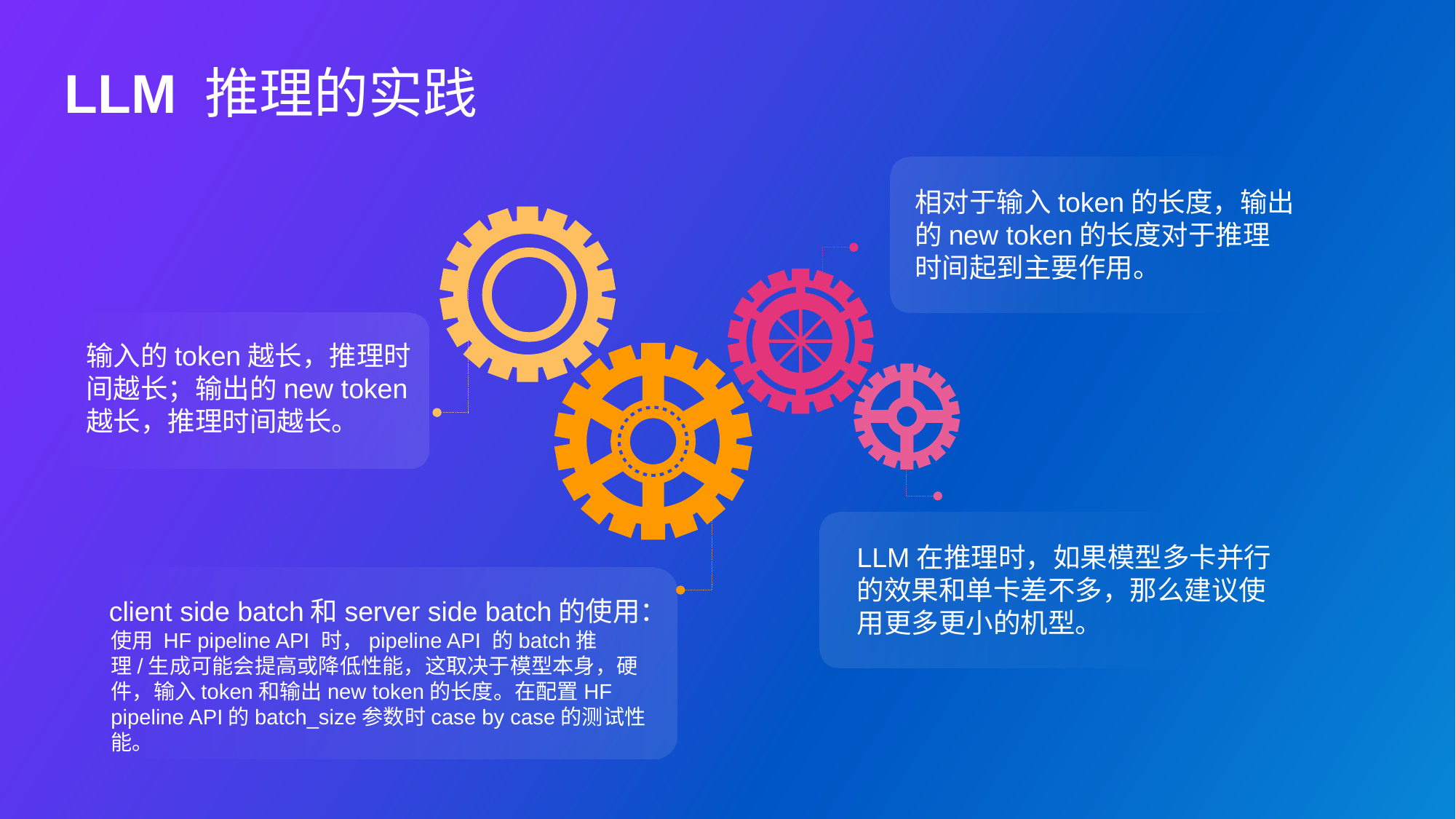

# LLM 推理的实践

相对于输入token的长度，输出的new token的长度对于推理时间起到主要作用。

输入的token越长，推理时间越长；输出的new token越长，推理时间越长。

LLM在推理时，如果模型多卡并行的效果和单卡差不多，那么建议使用更多更小的机型。

client side batch和server side batch的使用：
使用 HF pipeline API 时，pipeline API 的batch推理/生成可能会提高或降低性能，这取决于模型本身，硬件，输入token和输出new token的长度。在配置HF pipeline API的batch_size参数时case by case的测试性能。